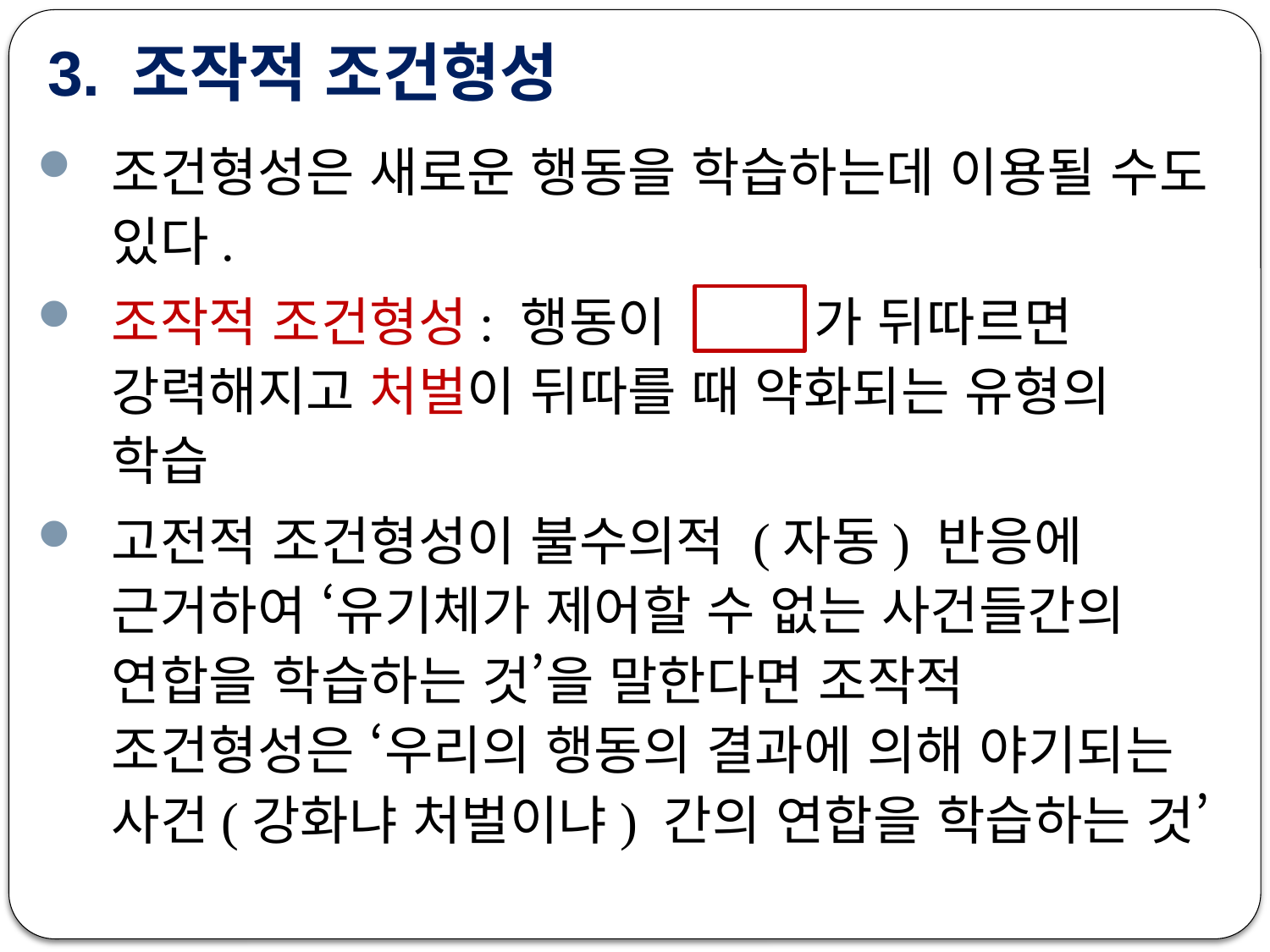

# 3. 조작적 조건형성
조건형성은 새로운 행동을 학습하는데 이용될 수도 있다.
조작적 조건형성: 행동이          가 뒤따르면 강력해지고 처벌이 뒤따를 때 약화되는 유형의 학습
고전적 조건형성이 불수의적 (자동) 반응에 근거하여 ‘유기체가 제어할 수 없는 사건들간의 연합을 학습하는 것’을 말한다면 조작적 조건형성은 ‘우리의 행동의 결과에 의해 야기되는 사건(강화냐 처벌이냐) 간의 연합을 학습하는 것’